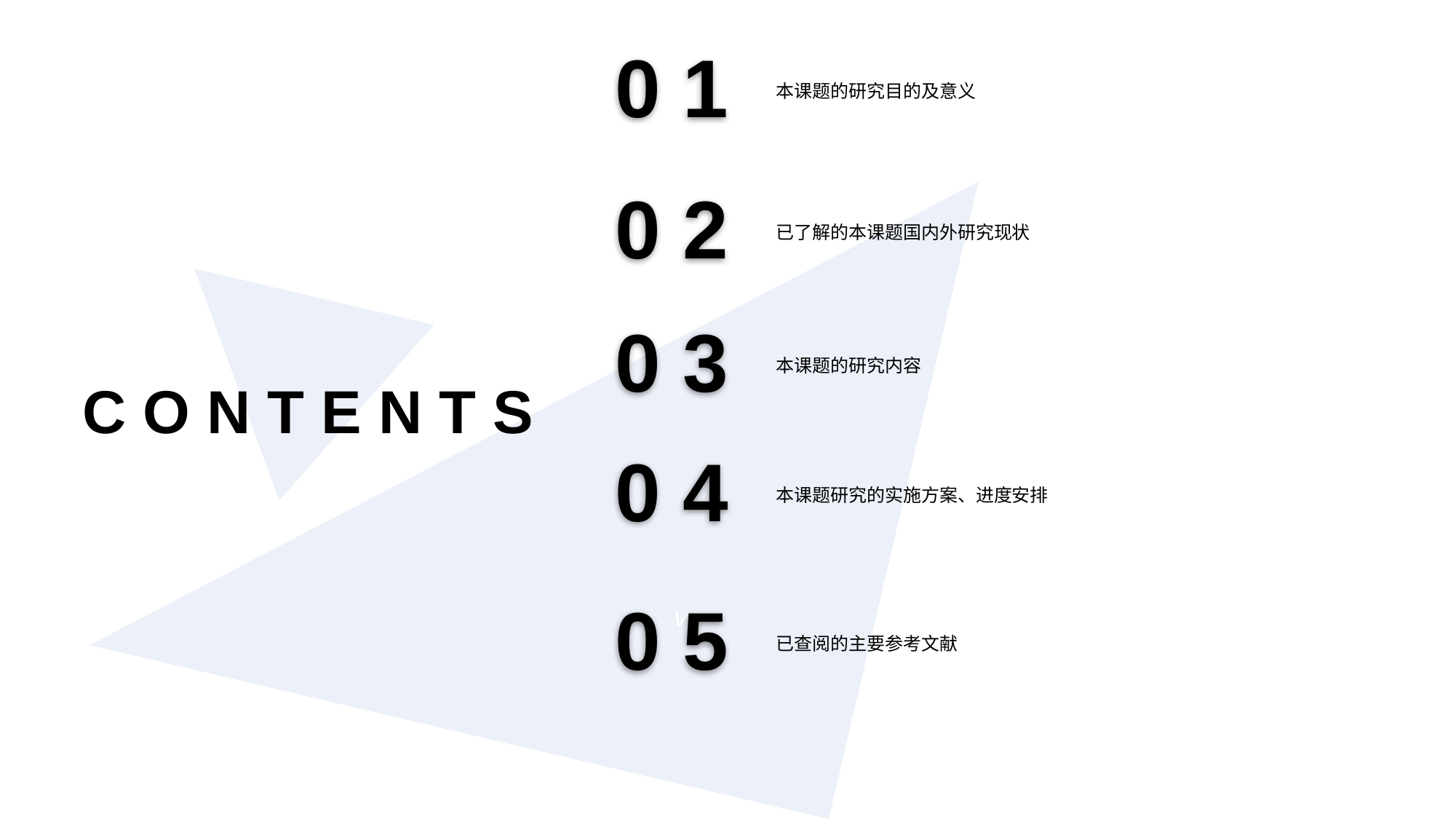

0 1
本课题的研究目的及意义
v
0 2
已了解的本课题国内外研究现状

0 3
本课题的研究内容
C O N T E N T S
0 4
本课题研究的实施方案、进度安排
0 5
已查阅的主要参考文献